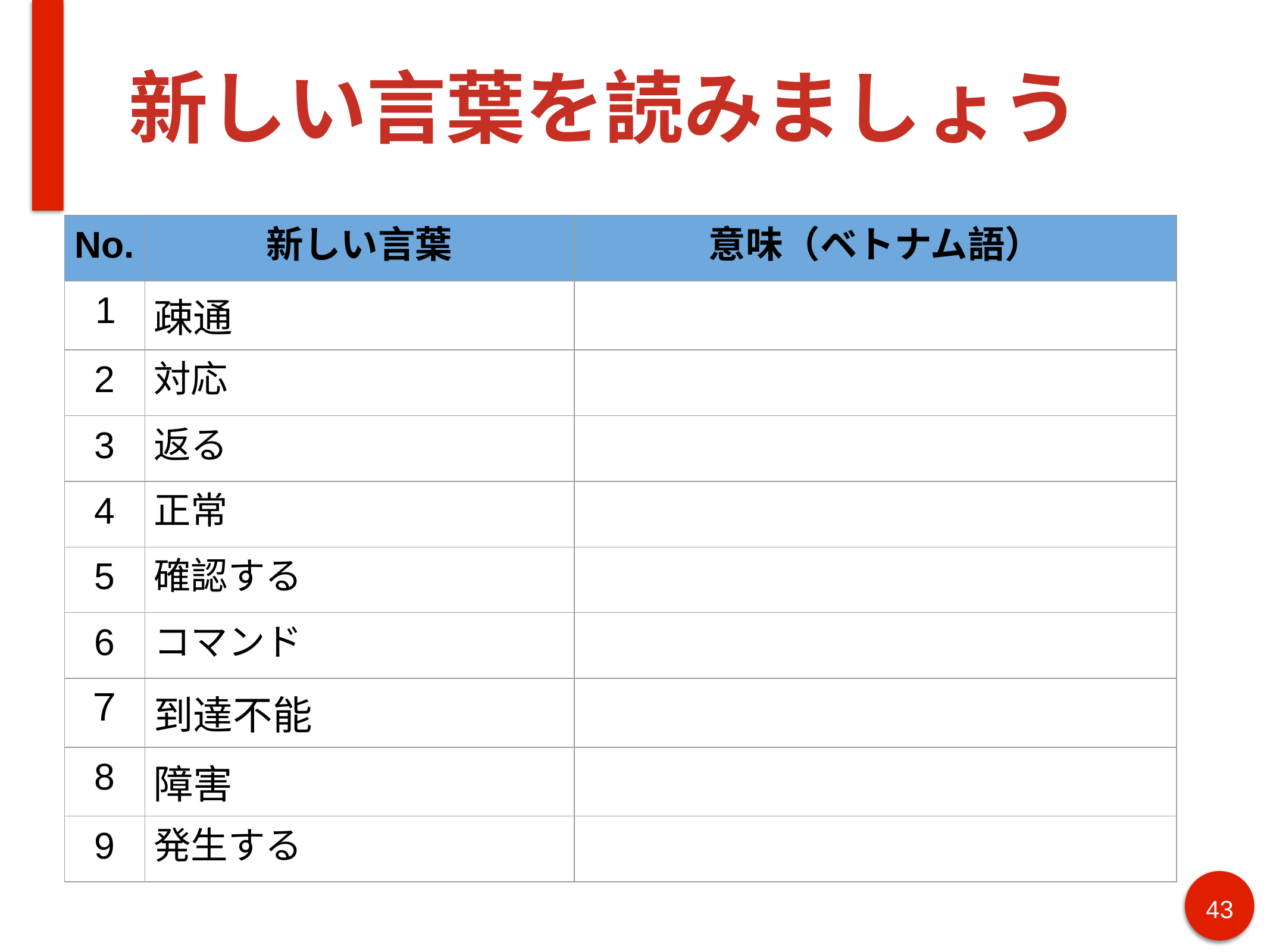

# 新しい言葉を読みましょう
| No. | 新しい言葉 | 意味（ベトナム語） |
| --- | --- | --- |
| 1 | 疎通 |  |
| 2 | 対応 |  |
| 3 | 返る |  |
| 4 | 正常 |  |
| 5 | 確認する |  |
| 6 | コマンド |  |
| ７ | 到達不能 |  |
| 8 | 障害 |  |
| 9 | 発生する |  |
43